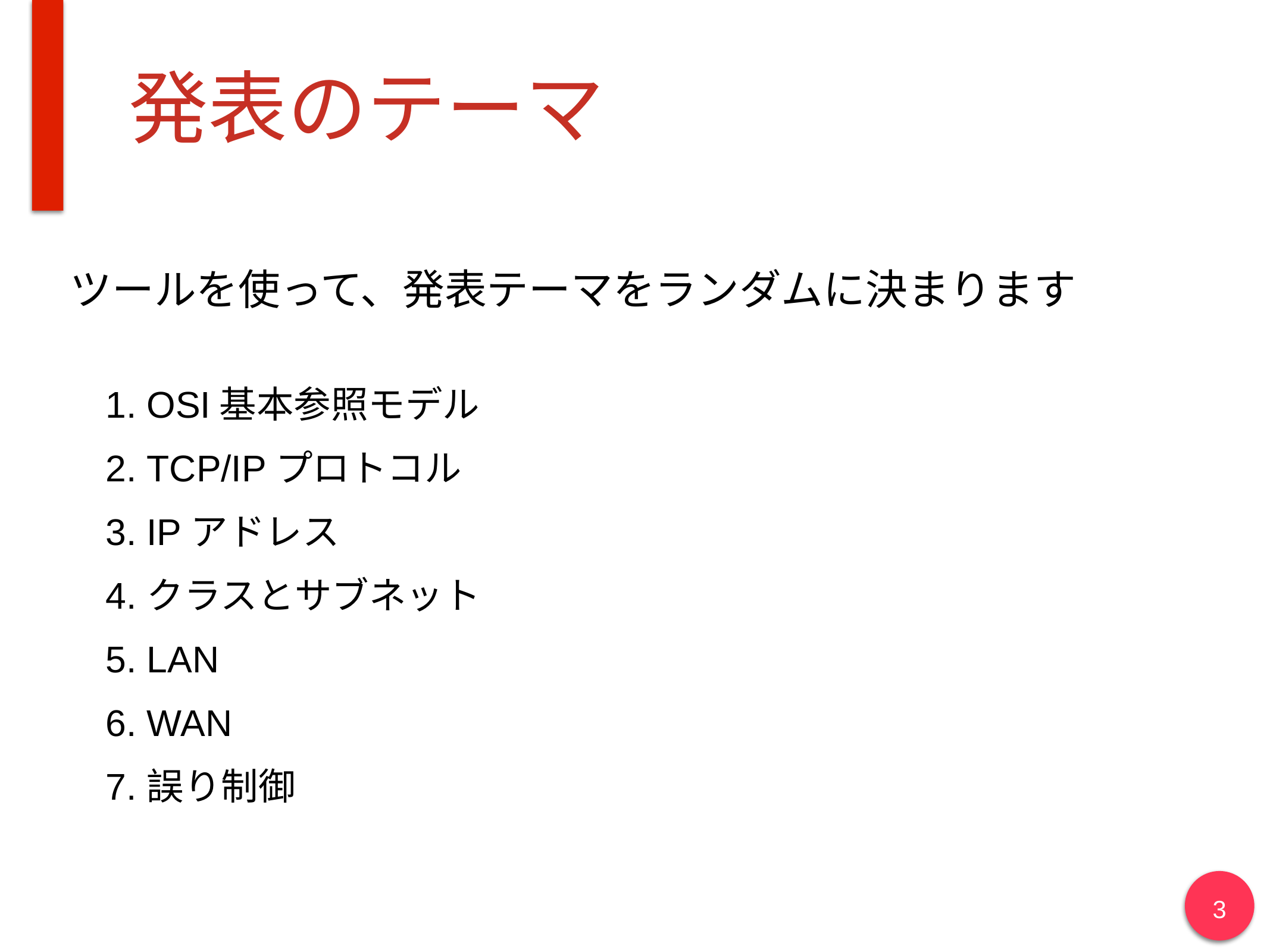

# 発表のテーマ
ツールを使って、発表テーマをランダムに決まります
OSI基本参照モデル
TCP/IPプロトコル
IPアドレス
クラスとサブネット
LAN
WAN
誤り制御
3